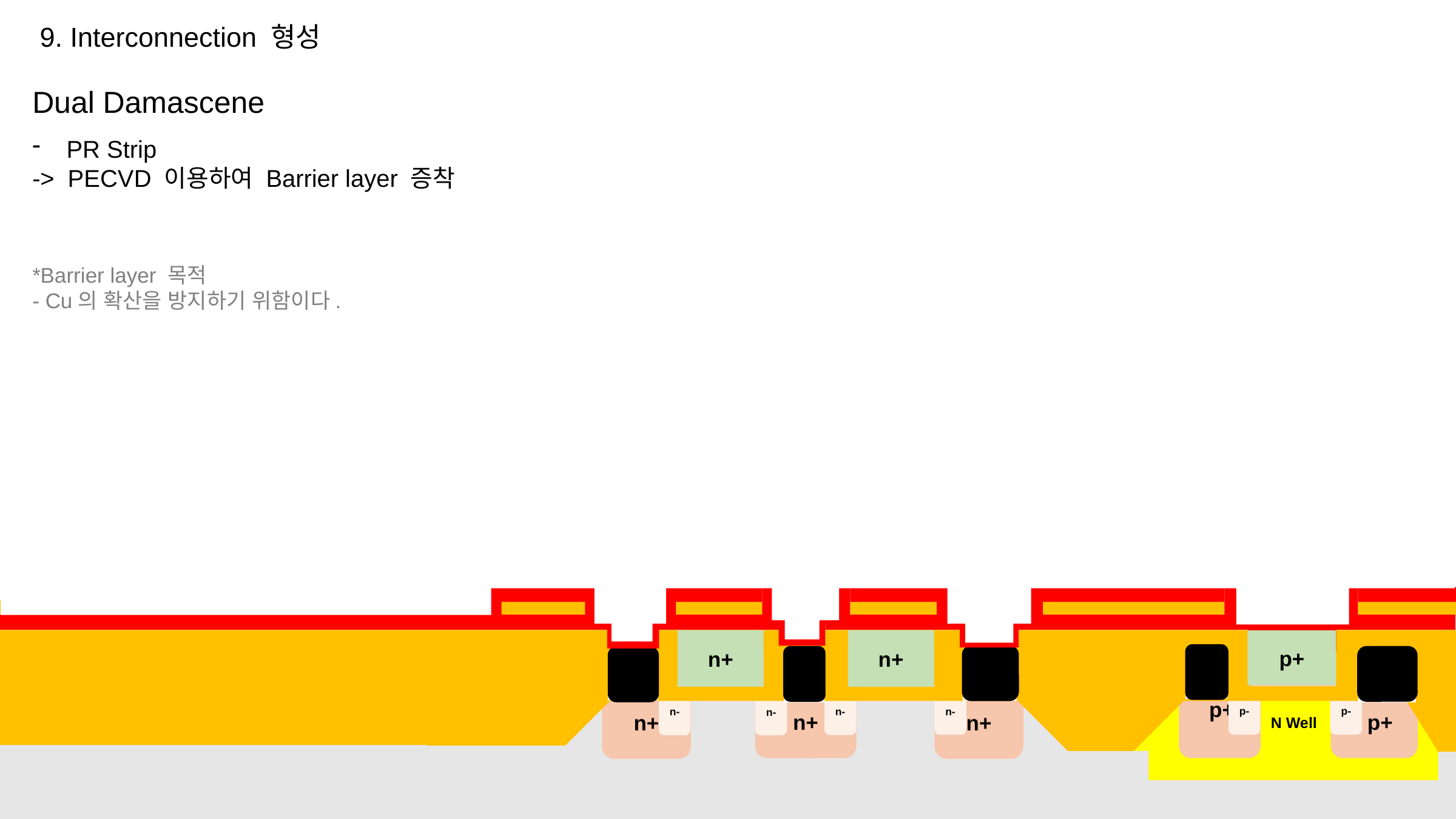

9. Interconnection 형성
Dual Damascene

PR Strip
->  PECVD 이용하여 Barrier layer 증착
*Barrier layer 목적
- Cu의 확산을 방지하기 위함이다.

n+
n+
p+

p+

n+
n+

   p+
  p+
n+

n+
n+

p-
p-
n-
n-
n-
n-
          N Well